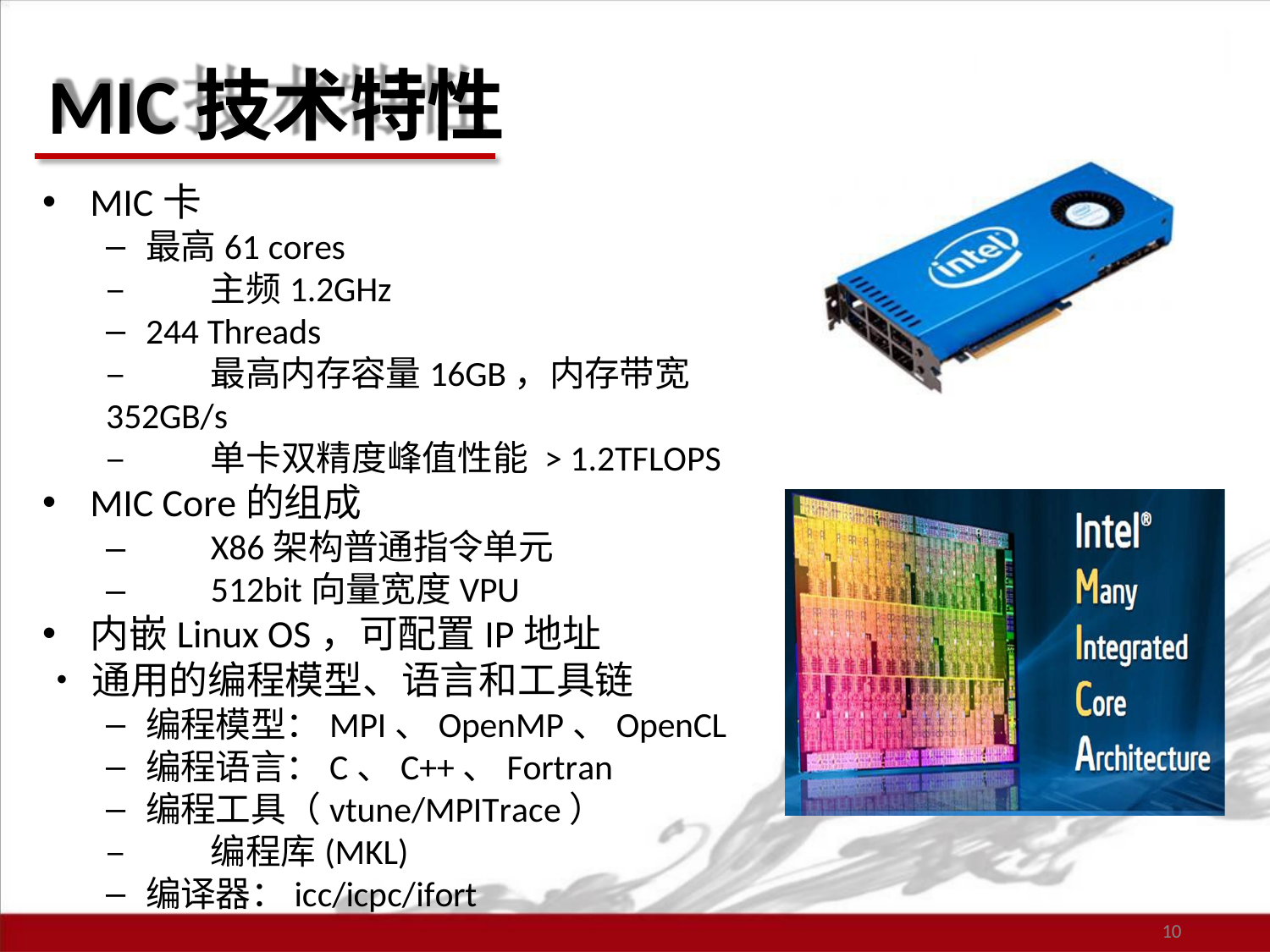

# MIC技术特性

MIC卡
最高61 cores
–	主频1.2GHz
244 Threads
–	最高内存容量16GB，内存带宽352GB/s
–	单卡双精度峰值性能 > 1.2TFLOPS
MIC Core的组成
–	X86架构普通指令单元
–	512bit向量宽度VPU
内嵌Linux OS，可配置IP地址
•	通用的编程模型、语言和工具链
编程模型：MPI、OpenMP、OpenCL
编程语言：C、C++、Fortran
编程工具（vtune/MPITrace）
–	编程库(MKL)
编译器：icc/icpc/ifort

10